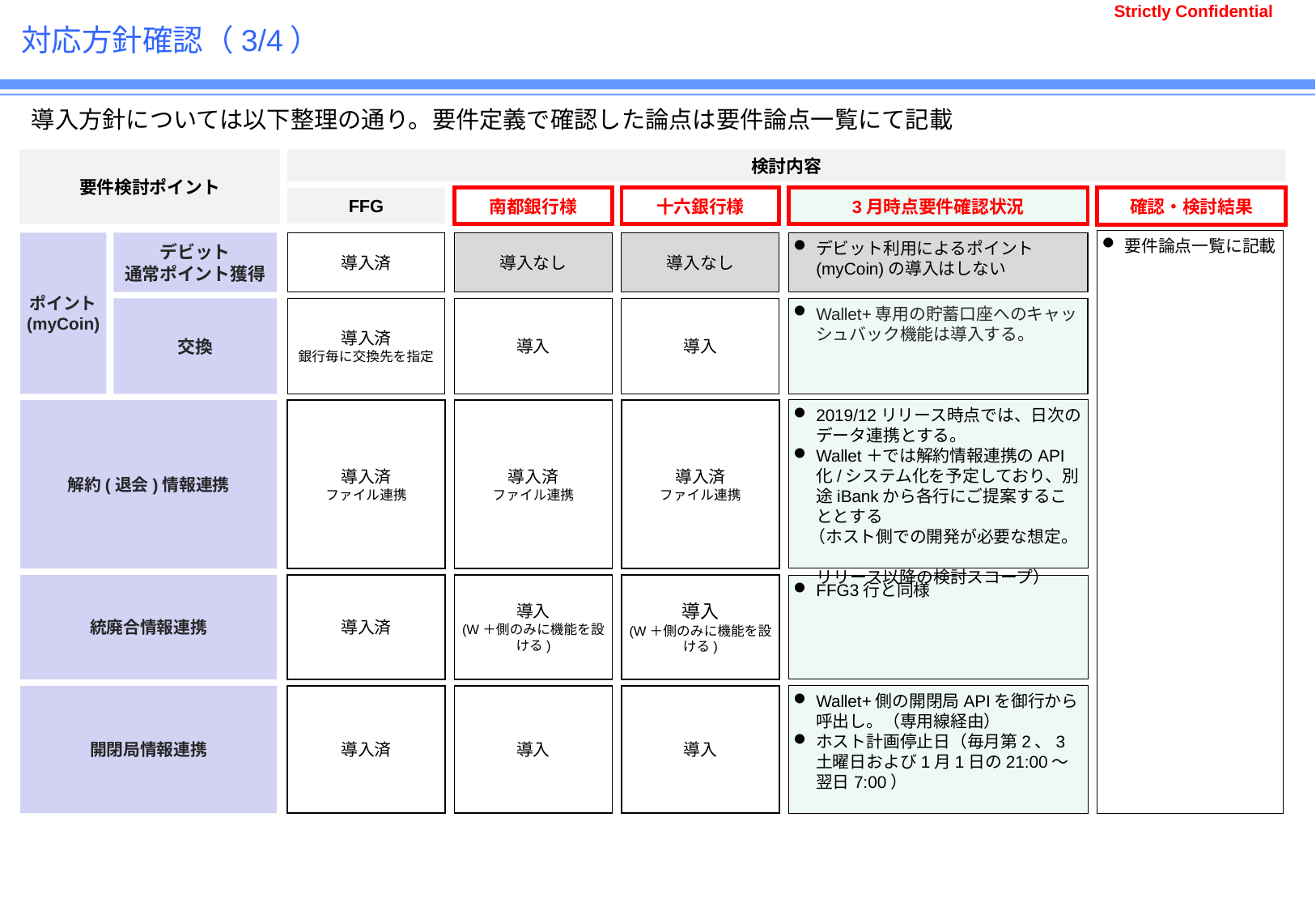

# 対応方針確認（3/4）
導入方針については以下整理の通り。要件定義で確認した論点は要件論点一覧にて記載
検討内容
要件検討ポイント
FFG
南都銀行様
十六銀行様
3月時点要件確認状況
確認・検討結果
要件論点一覧に記載
ポイント
(myCoin)
デビット
通常ポイント獲得
導入済
導入なし
導入なし
デビット利用によるポイント(myCoin)の導入はしない
交換
導入済
銀行毎に交換先を指定
導入
導入
Wallet+専用の貯蓄口座へのキャッシュバック機能は導入する。
2019/12リリース時点では、日次のデータ連携とする。
Wallet＋では解約情報連携のAPI化/システム化を予定しており、別途iBankから各行にご提案することとする
   （ホスト側での開発が必要な想定。
     リリース以降の検討スコープ）

解約(退会)情報連携
導入済
ファイル連携
導入済
ファイル連携
導入済
ファイル連携
統廃合情報連携
導入済
導入
(W＋側のみに機能を設ける)
導入
(W＋側のみに機能を設ける)
FFG3行と同様
開閉局情報連携
導入済
導入
導入
Wallet+側の開閉局APIを御行から呼出し。（専用線経由）
ホスト計画停止日（毎月第2、3土曜日および1月1日の21:00～翌日7:00）